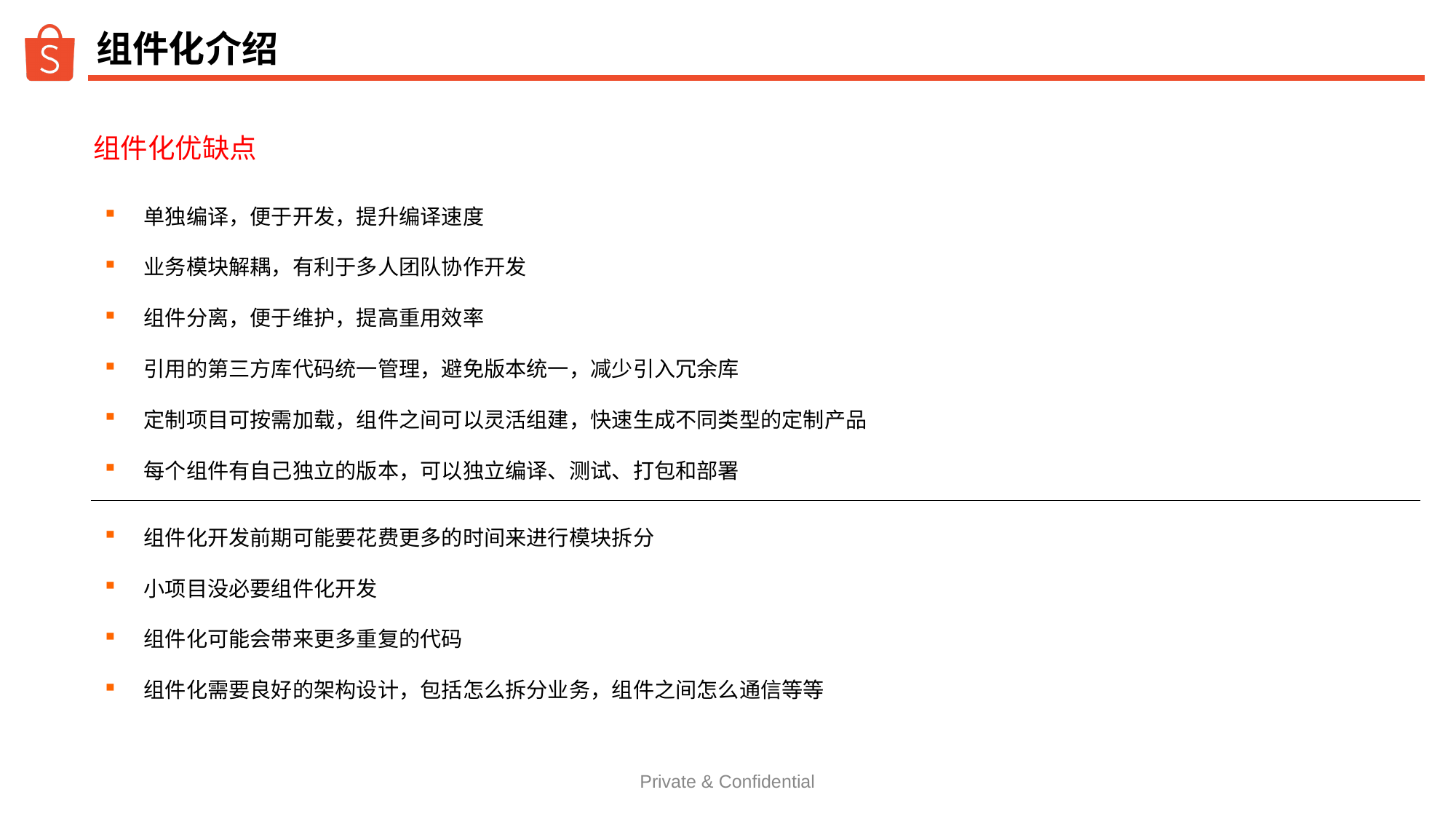

# 组件化介绍
组件化优缺点
单独编译，便于开发，提升编译速度

业务模块解耦，有利于多人团队协作开发

组件分离，便于维护，提高重用效率

引用的第三方库代码统一管理，避免版本统一，减少引入冗余库

定制项目可按需加载，组件之间可以灵活组建，快速生成不同类型的定制产品

每个组件有自己独立的版本，可以独立编译、测试、打包和部署
组件化开发前期可能要花费更多的时间来进行模块拆分

小项目没必要组件化开发

组件化可能会带来更多重复的代码

组件化需要良好的架构设计，包括怎么拆分业务，组件之间怎么通信等等
Private & Confidential
6